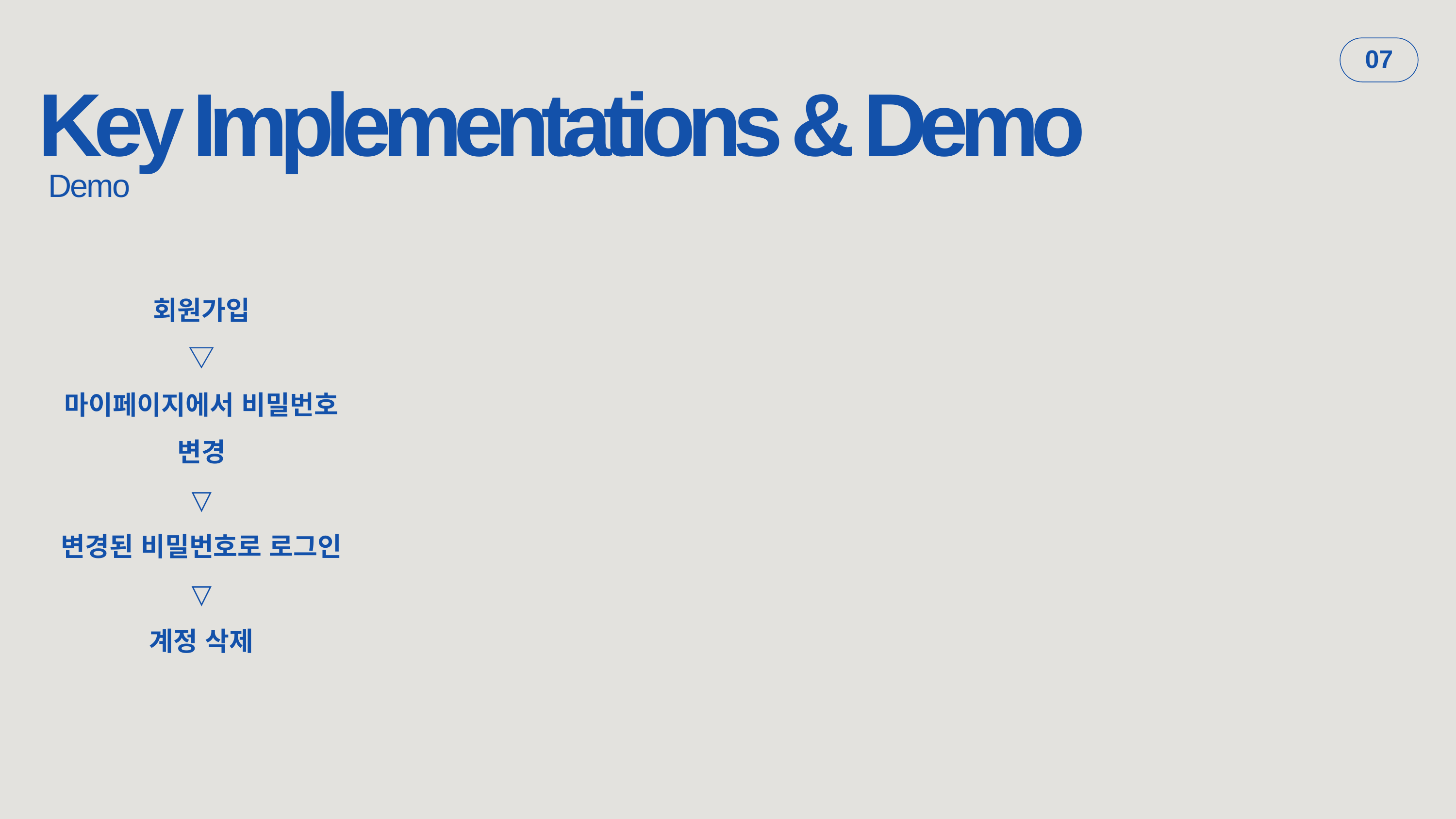

Key Implementations & Demo
07
Demo
회원가입
▽
마이페이지에서 비밀번호 변경
▽
변경된 비밀번호로 로그인
▽
계정 삭제